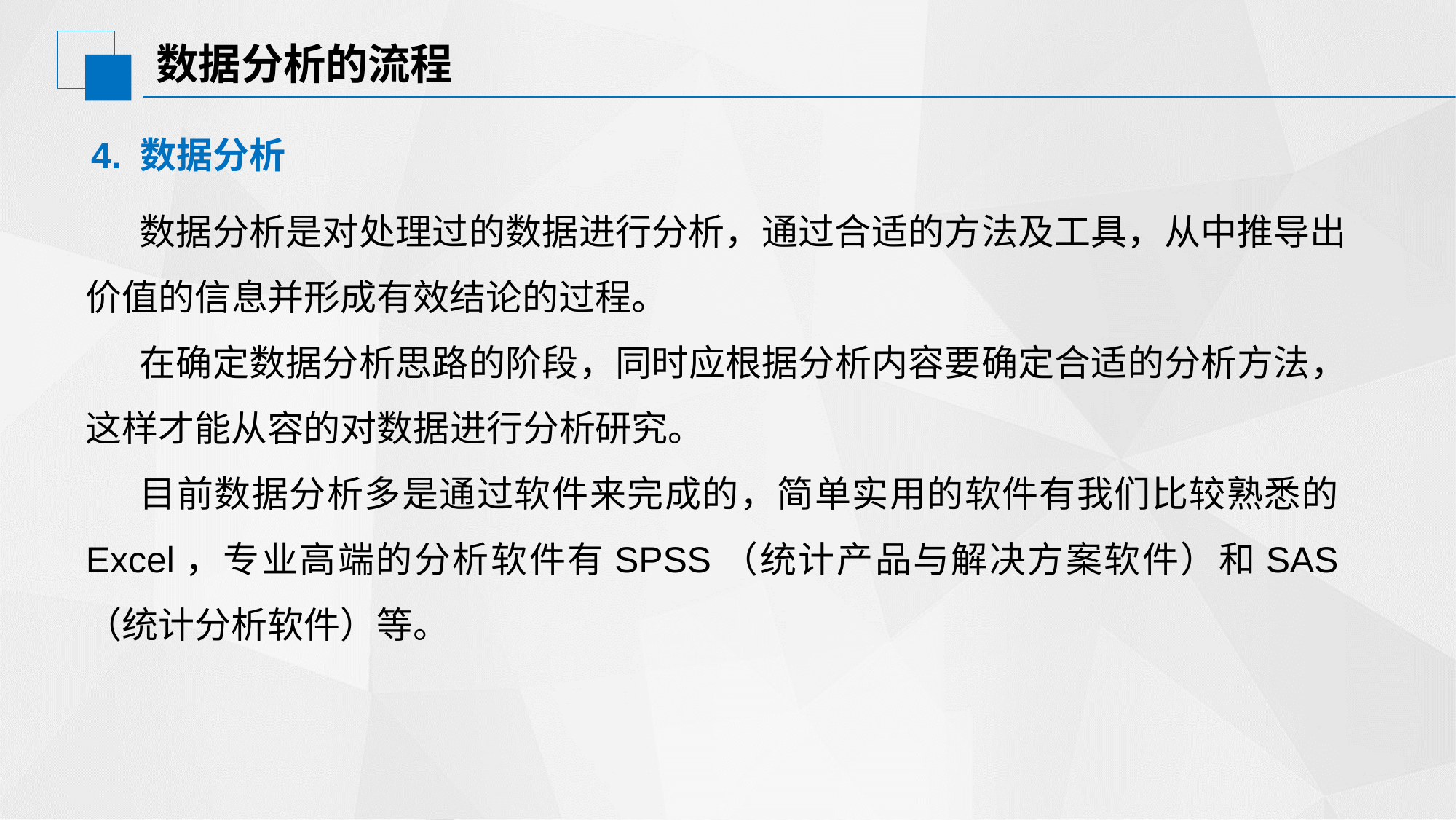

# 数据分析的流程
4. 数据分析
数据分析是对处理过的数据进行分析，通过合适的方法及工具，从中推导出价值的信息并形成有效结论的过程。
在确定数据分析思路的阶段，同时应根据分析内容要确定合适的分析方法，这样才能从容的对数据进行分析研究。
目前数据分析多是通过软件来完成的，简单实用的软件有我们比较熟悉的Excel，专业高端的分析软件有SPSS（统计产品与解决方案软件）和SAS（统计分析软件）等。